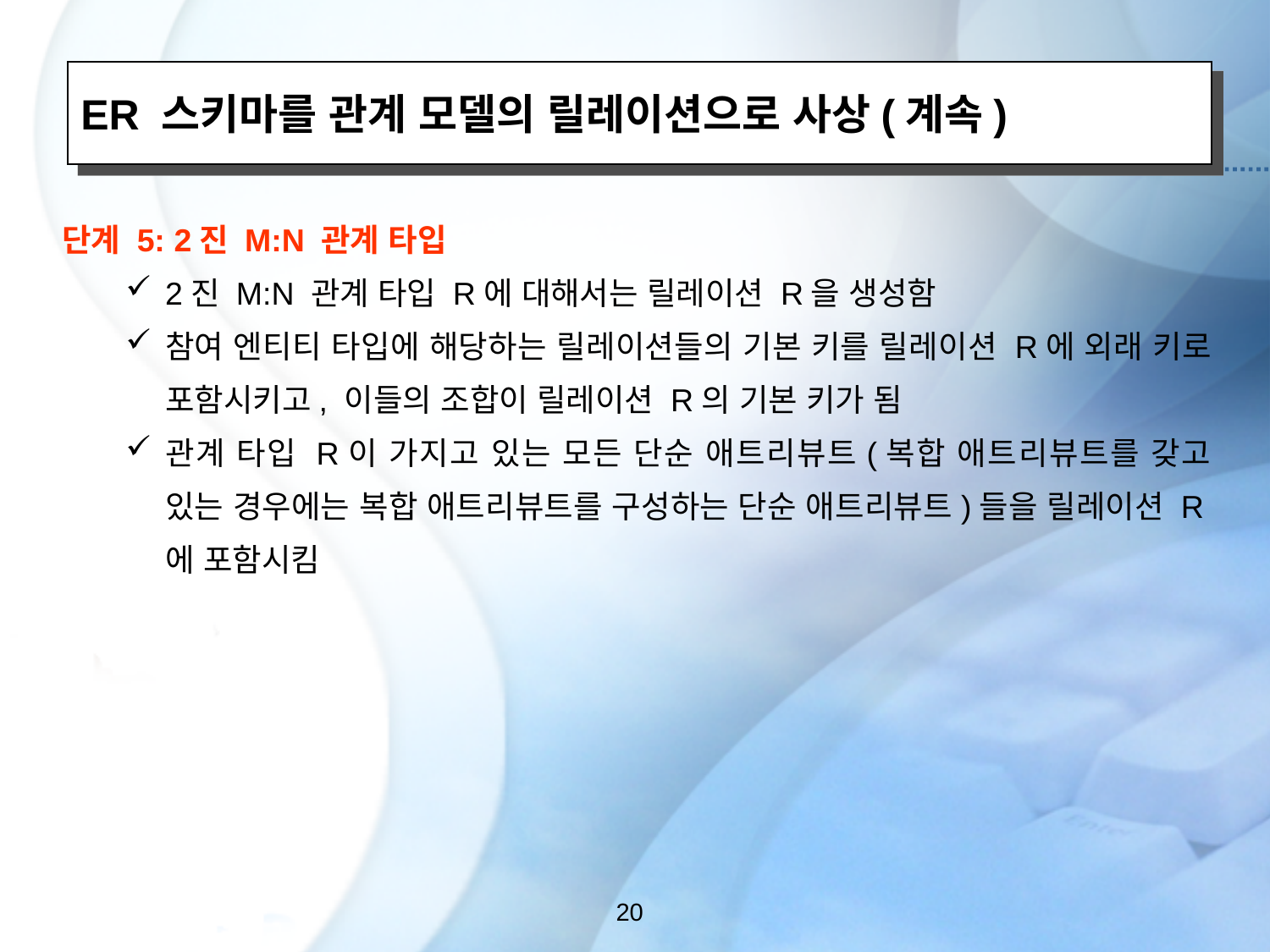

ER 스키마를 관계 모델의 릴레이션으로 사상(계속)
단계 5: 2진 M:N 관계 타입
2진 M:N 관계 타입 R에 대해서는 릴레이션 R을 생성함
참여 엔티티 타입에 해당하는 릴레이션들의 기본 키를 릴레이션 R에 외래 키로 포함시키고, 이들의 조합이 릴레이션 R의 기본 키가 됨
관계 타입 R이 가지고 있는 모든 단순 애트리뷰트(복합 애트리뷰트를 갖고 있는 경우에는 복합 애트리뷰트를 구성하는 단순 애트리뷰트)들을 릴레이션 R에 포함시킴
20